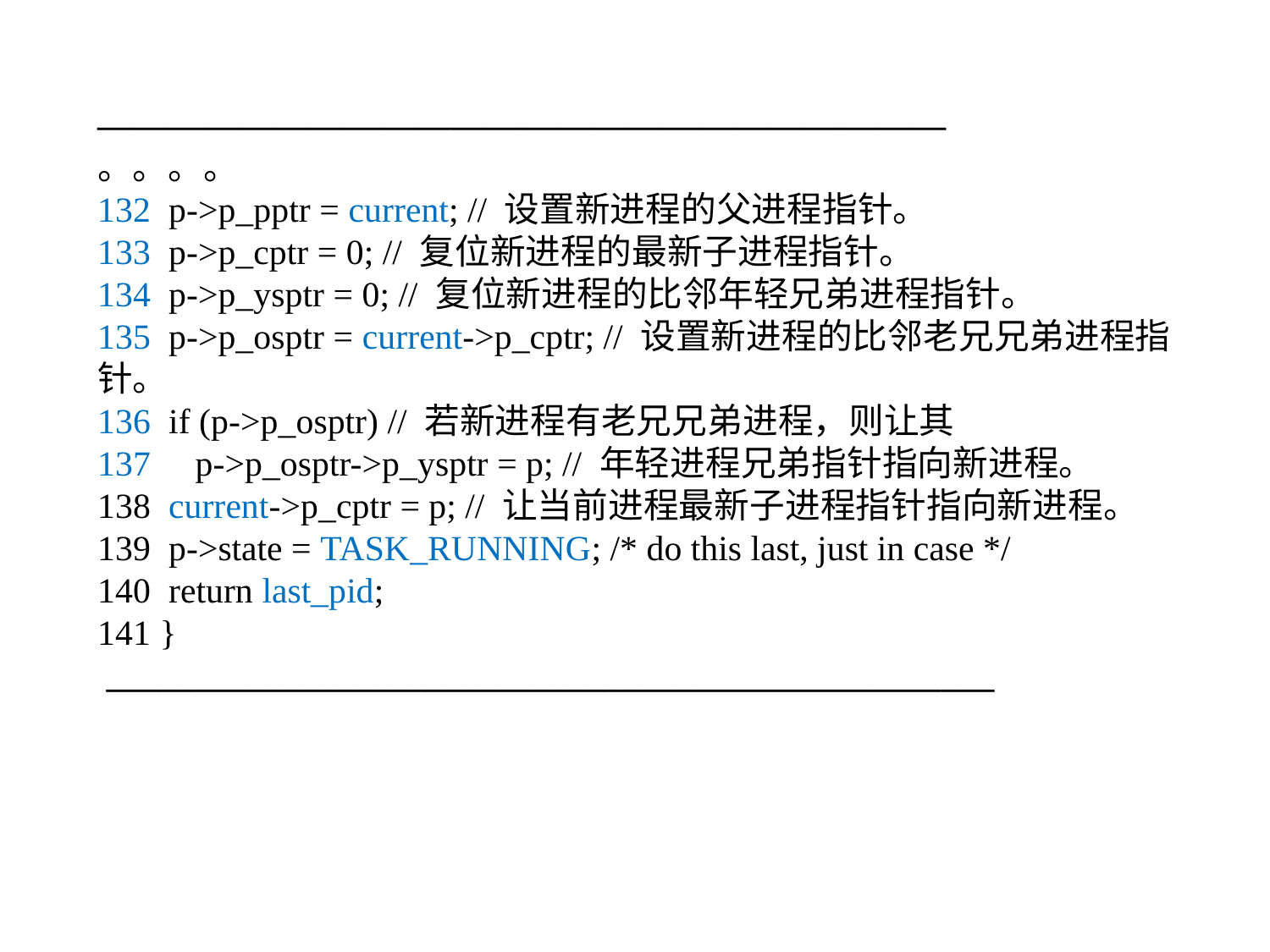

————————————————————————
。。。。
132  p->p_pptr = current; // 设置新进程的父进程指针。
133  p->p_cptr = 0; // 复位新进程的最新子进程指针。
134  p->p_ysptr = 0; // 复位新进程的比邻年轻兄弟进程指针。
135  p->p_osptr = current->p_cptr; // 设置新进程的比邻老兄兄弟进程指针。
136  if (p->p_osptr) // 若新进程有老兄兄弟进程，则让其
137     p->p_osptr->p_ysptr = p; // 年轻进程兄弟指针指向新进程。
138  current->p_cptr = p; // 让当前进程最新子进程指针指向新进程。
139  p->state = TASK_RUNNING; /* do this last, just in case */
140  return last_pid;
141 }
 __________________________________________________